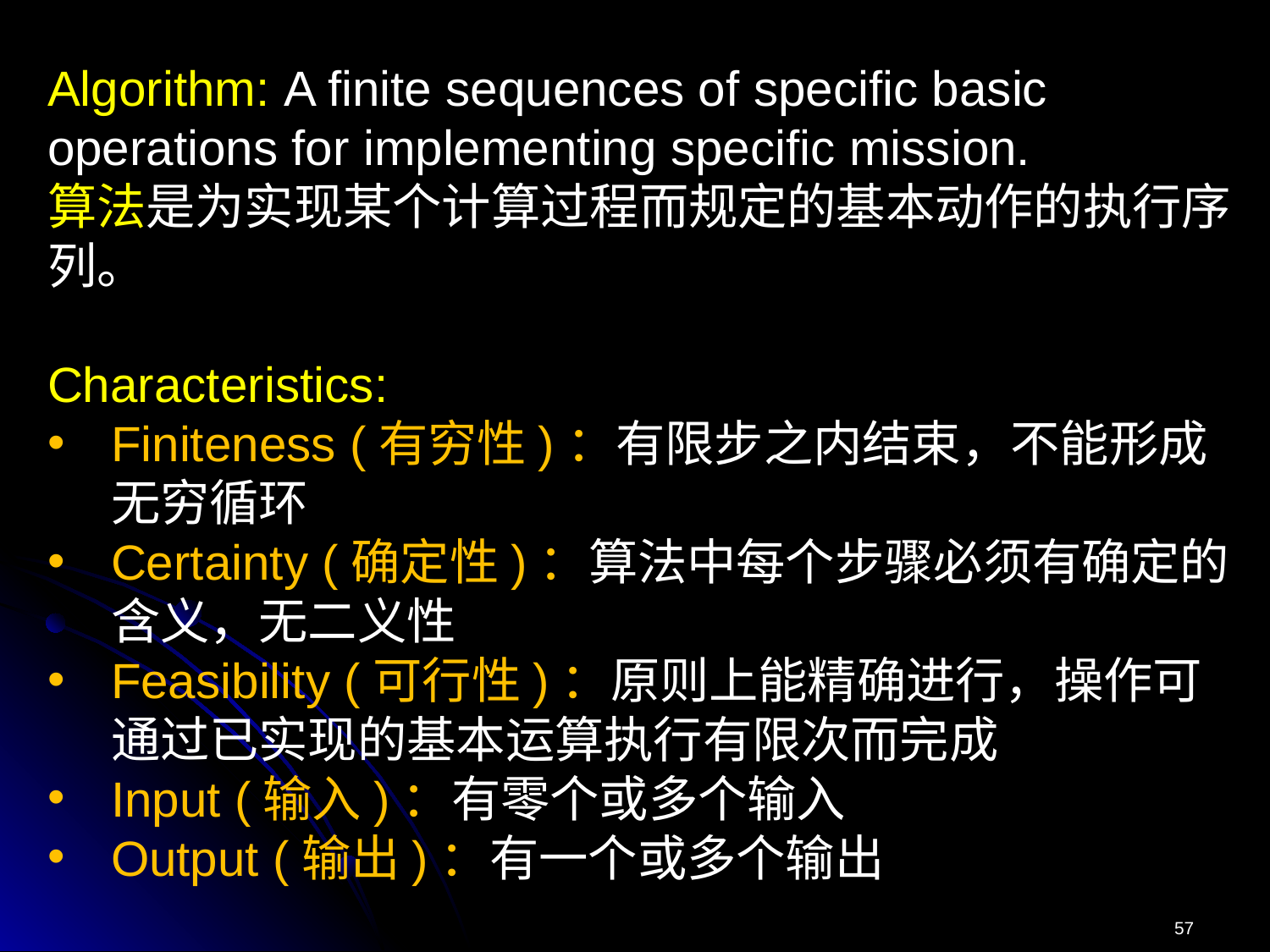

Algorithm: A finite sequences of specific basic operations for implementing specific mission.
算法是为实现某个计算过程而规定的基本动作的执行序列。

Characteristics:
Finiteness (有穷性)：有限步之内结束，不能形成无穷循环
Certainty (确定性)：算法中每个步骤必须有确定的含义，无二义性
Feasibility (可行性)：原则上能精确进行，操作可通过已实现的基本运算执行有限次而完成
Input (输入)：有零个或多个输入
Output (输出)：有一个或多个输出

57